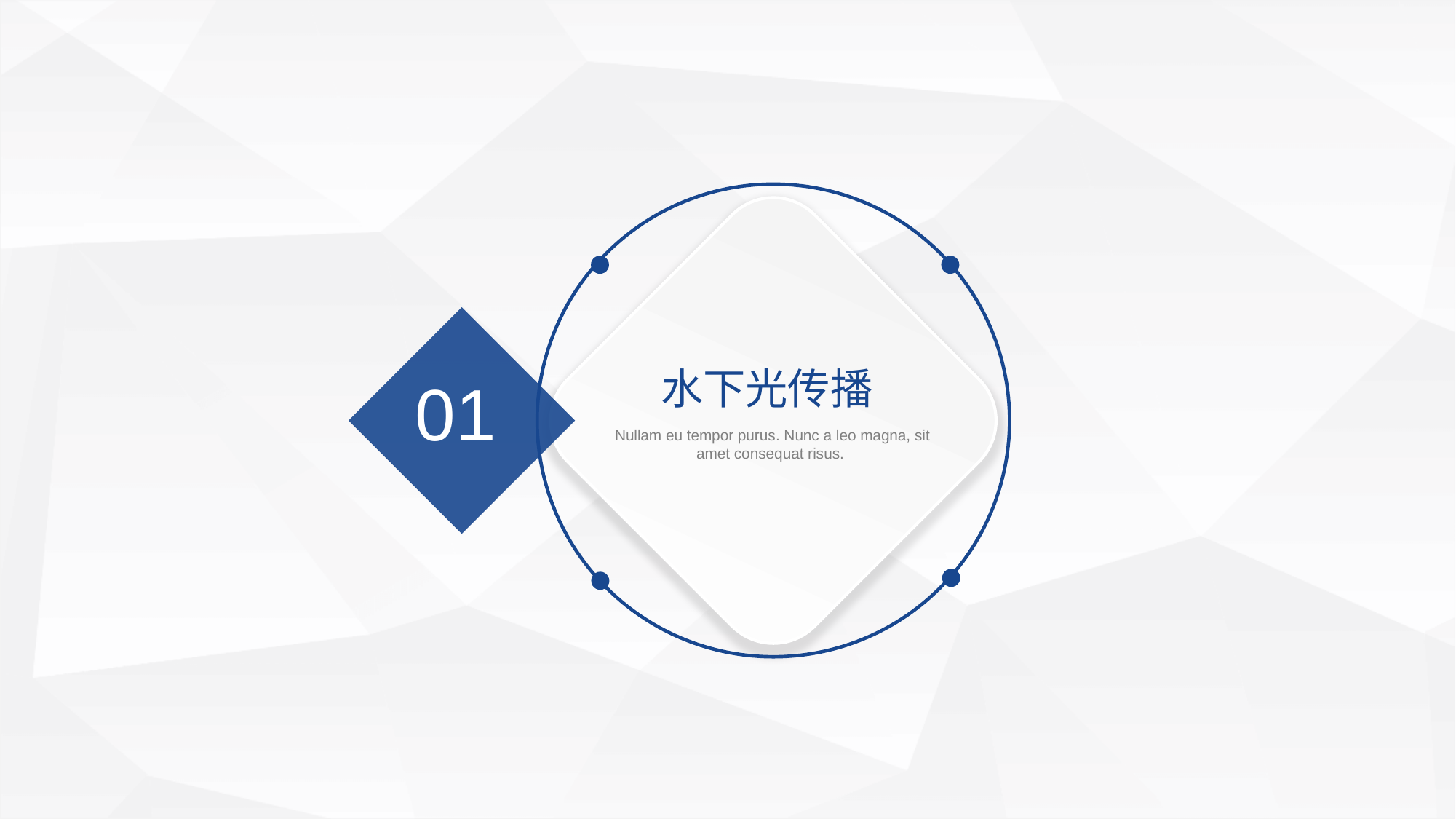

水下光传播
01
Nullam eu tempor purus. Nunc a leo magna, sit amet consequat risus.